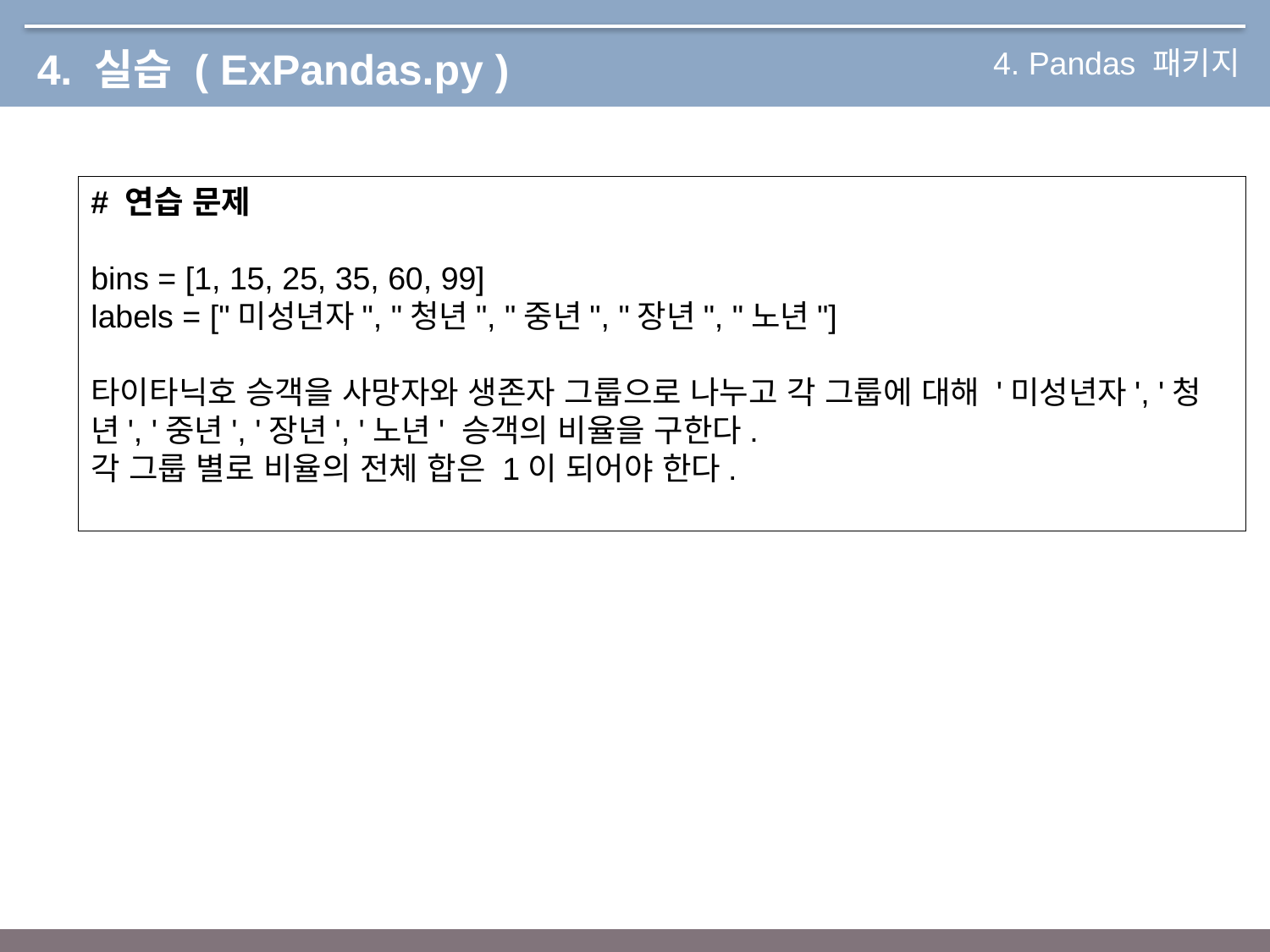

4. Pandas 패키지
4. 실습 ( ExPandas.py )
# 연습 문제

bins = [1, 15, 25, 35, 60, 99]
labels = ["미성년자", "청년", "중년", "장년", "노년"]

타이타닉호 승객을 사망자와 생존자 그룹으로 나누고 각 그룹에 대해 '미성년자', '청년', '중년', '장년', '노년' 승객의 비율을 구한다.
각 그룹 별로 비율의 전체 합은 1이 되어야 한다.